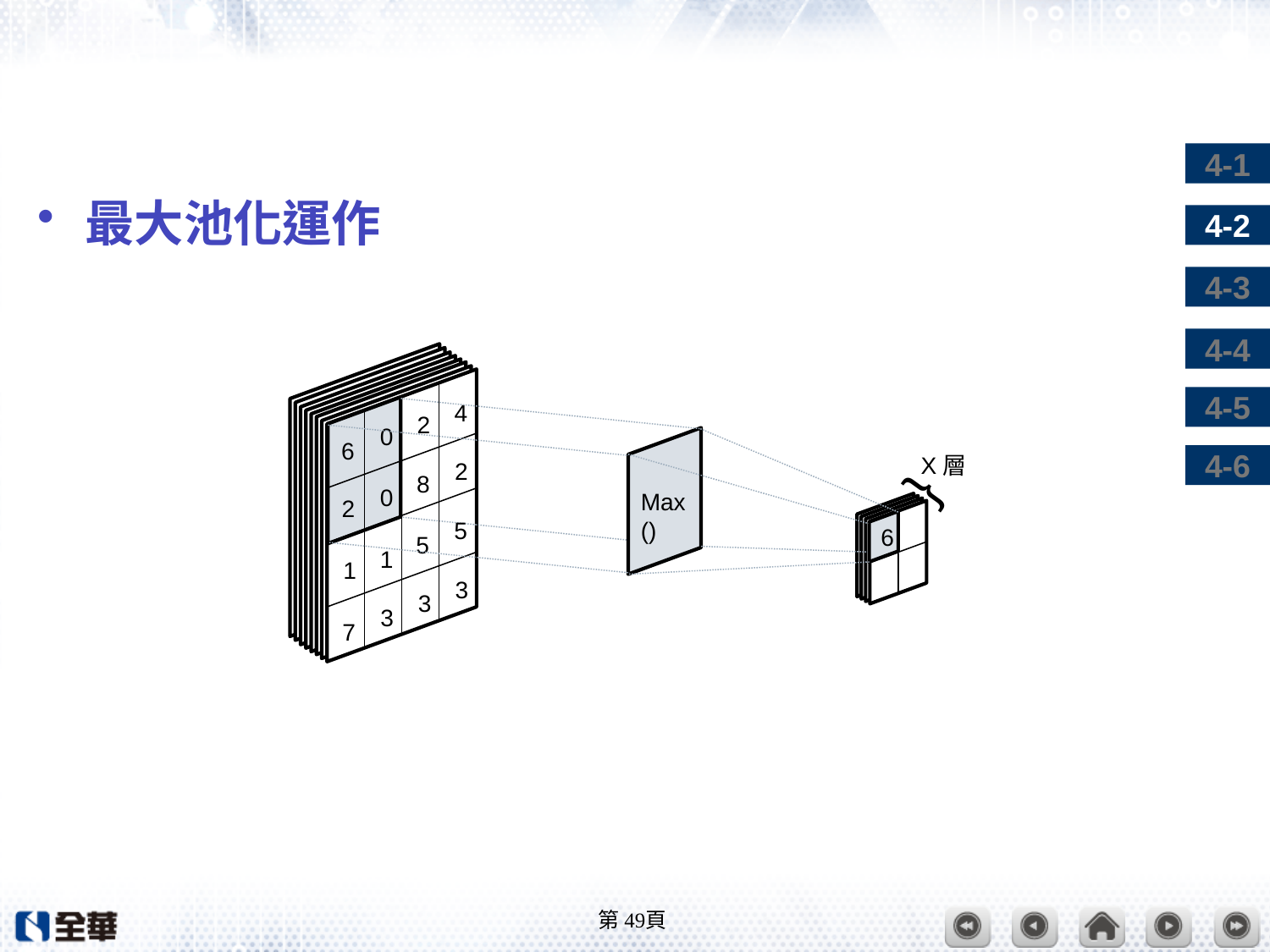

#
最大池化運作

4
2

0

6

2
8

0
Max()
2
5
6

5

1
1
3
3
3
7
X層
{